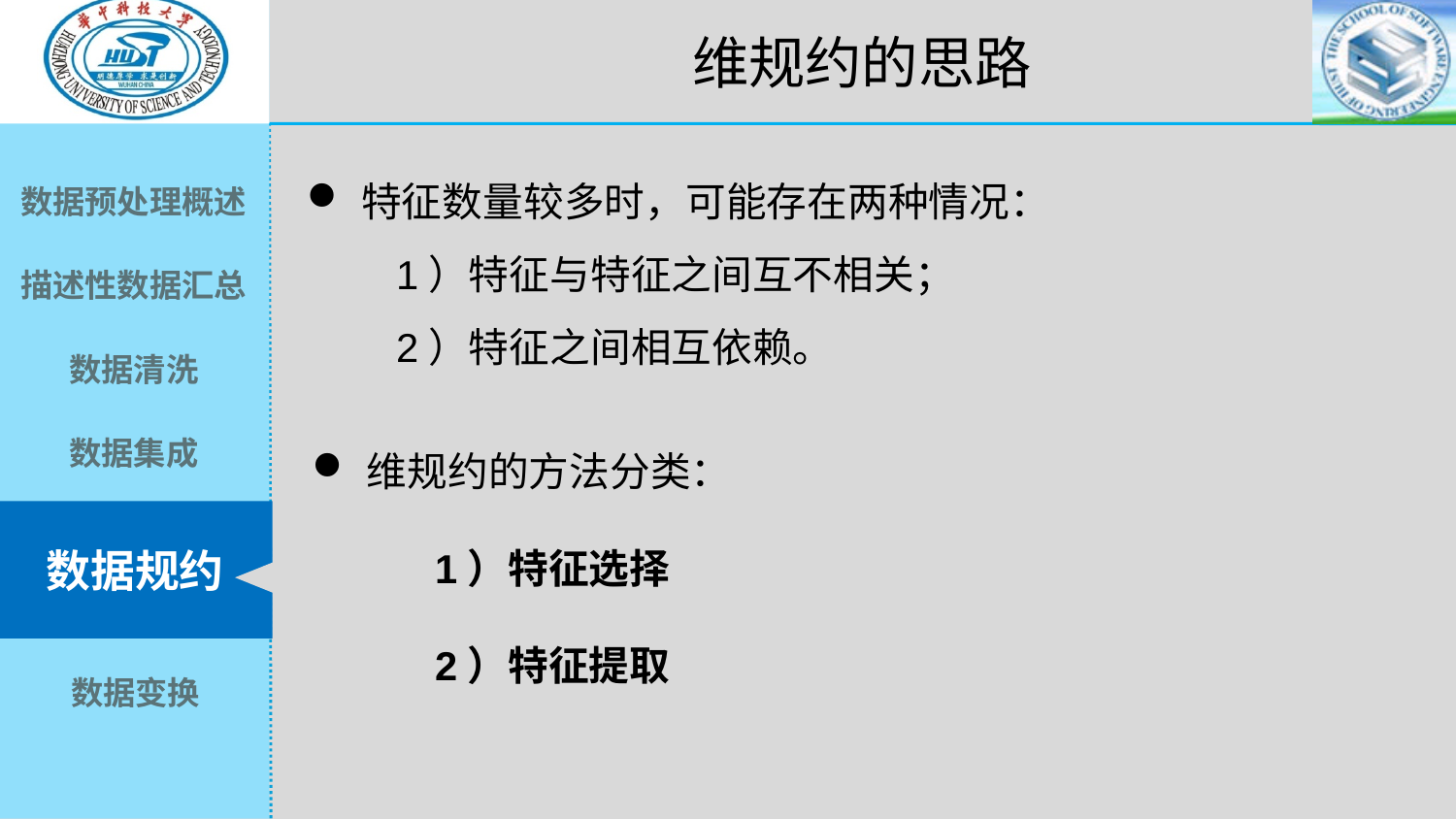

维规约的思路
特征数量较多时，可能存在两种情况：
        1）特征与特征之间互不相关；
        2）特征之间相互依赖。
维规约的方法分类：
           1）特征选择
           2）特征提取